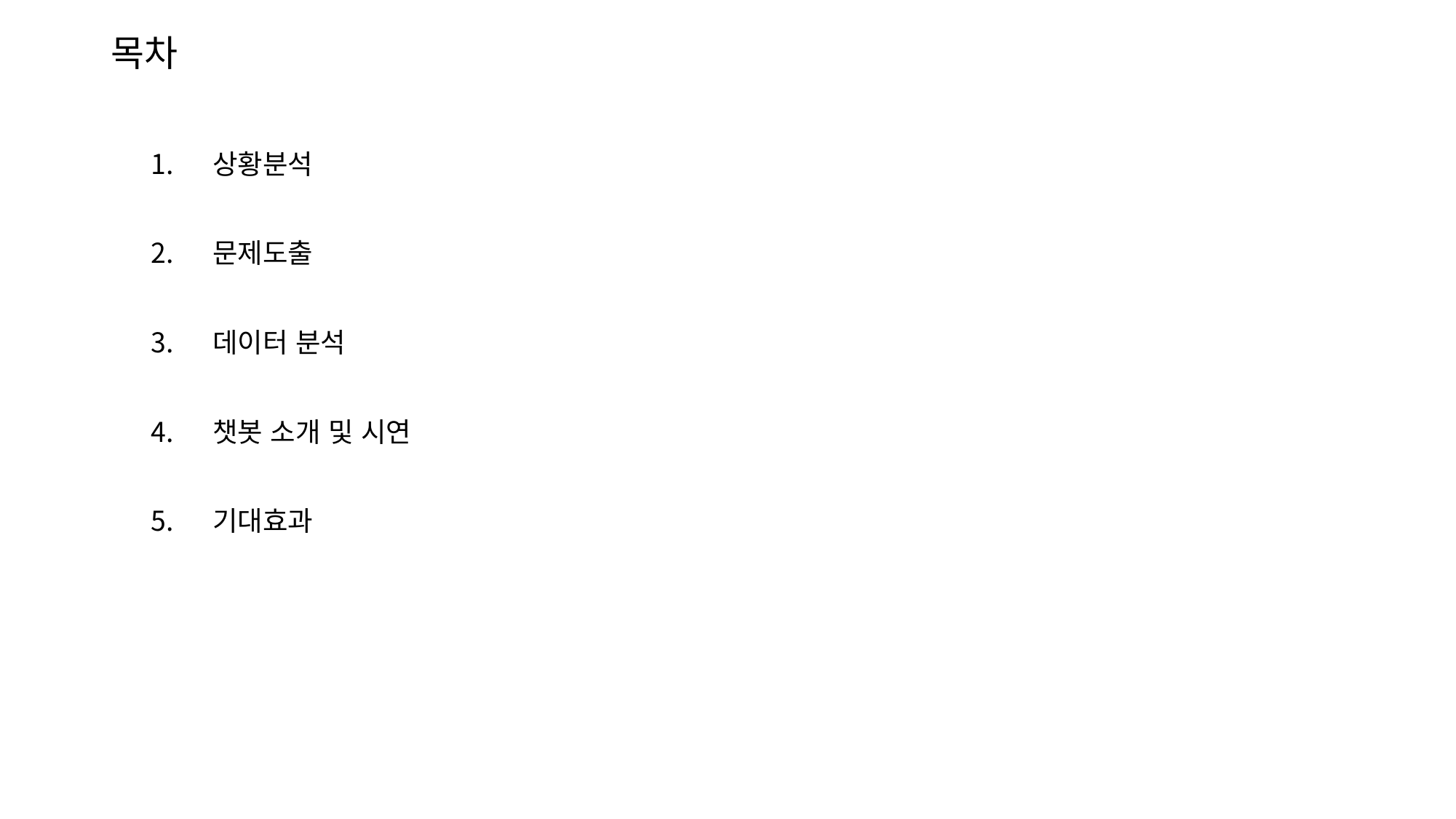

# 목차

상황분석

문제도출

데이터 분석

챗봇 소개 및 시연

기대효과